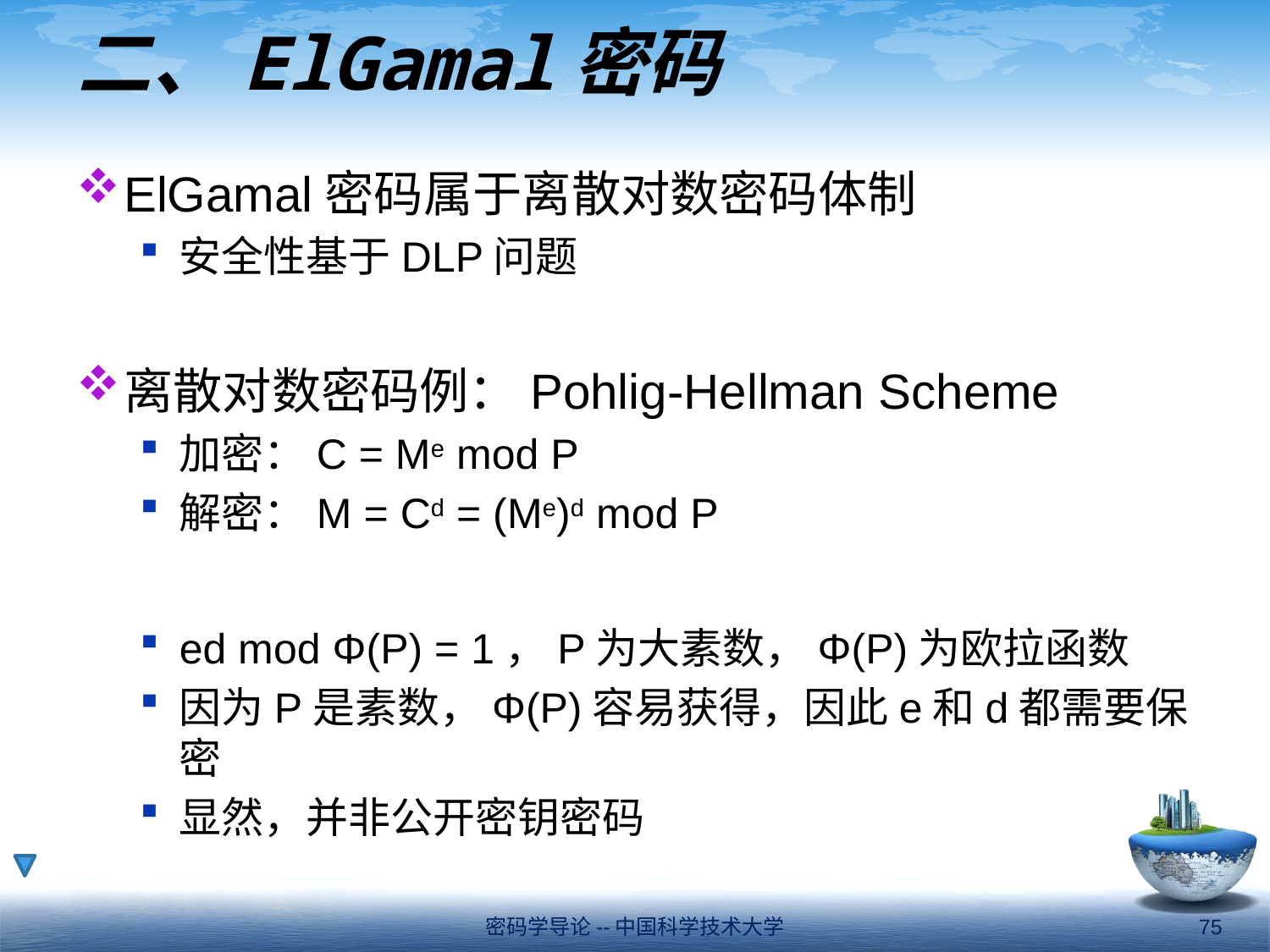

# 二、ElGamal密码
ElGamal密码属于离散对数密码体制
安全性基于DLP问题

离散对数密码例：Pohlig-Hellman Scheme
加密：C = Me mod P
解密：M = Cd = (Me)d mod P

ed mod Φ(P) = 1，P为大素数，Φ(P)为欧拉函数
因为P是素数，Φ(P)容易获得，因此e和d都需要保密
显然，并非公开密钥密码

密码学导论--中国科学技术大学
75